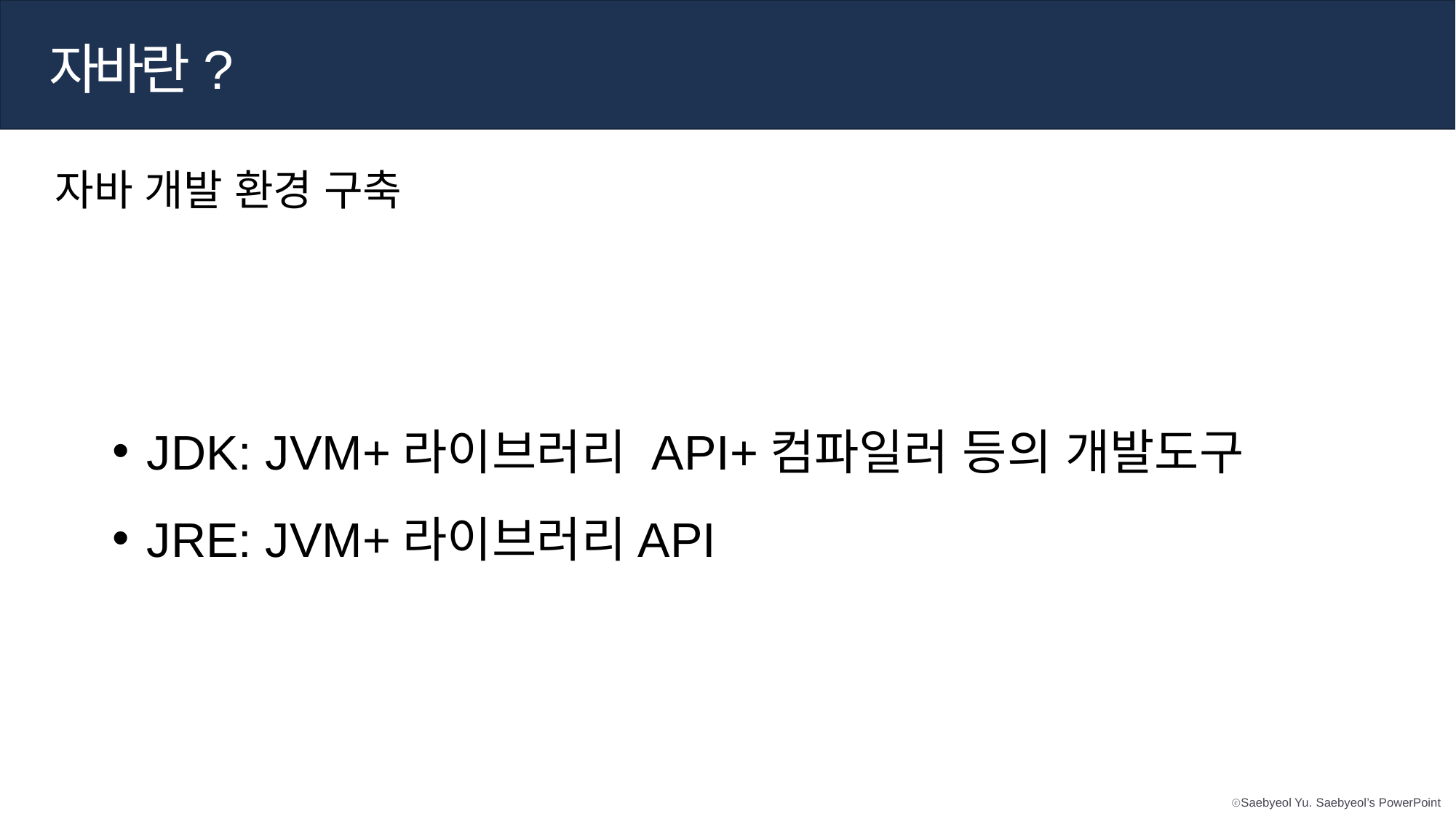

자바란?
자바 개발 환경 구축
JDK: JVM+라이브러리 API+컴파일러 등의 개발도구
JRE: JVM+라이브러리API